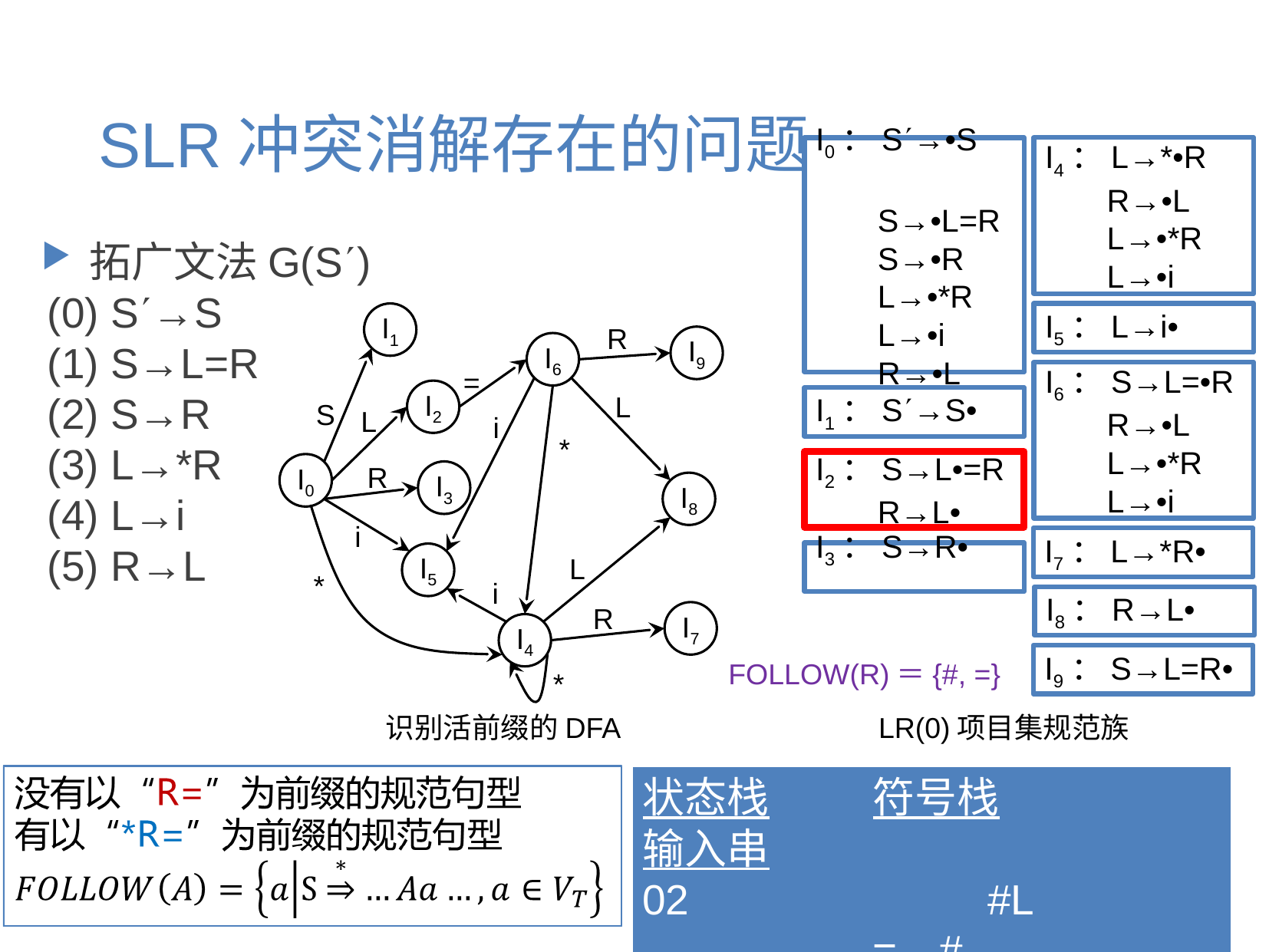

# SLR冲突消解存在的问题
I0：S′→•S
       S→•L=R
       S→•R
       L→•*R
       L→•i
       R→•L
I4：L→*•R
       R→•L
       L→•*R
       L→•i
拓广文法G(S′)
(0) S′→S
(1) S→L=R
(2) S→R
(3) L→*R
(4) L→i
(5) R→L
I1
I5：L→i•
R
I9
I6
=
I6：S→L=•R
       R→•L
       L→•*R
       L→•i
I2
L
I1：S′→S•
S
L
i
*
I2：S→L•=R
       R→L•
I0
R
I3
I8

i
I7：L→*R•
I3：S→R•
I5
L
*
i
I8：R→L•
R
I7
I4
I9：S→L=R•
FOLLOW(R)＝{#, =}

*
识别活前缀的DFA
LR(0)项目集规范族
状态栈	符号栈		输入串
02			#L				=…#
03			#R				=…#